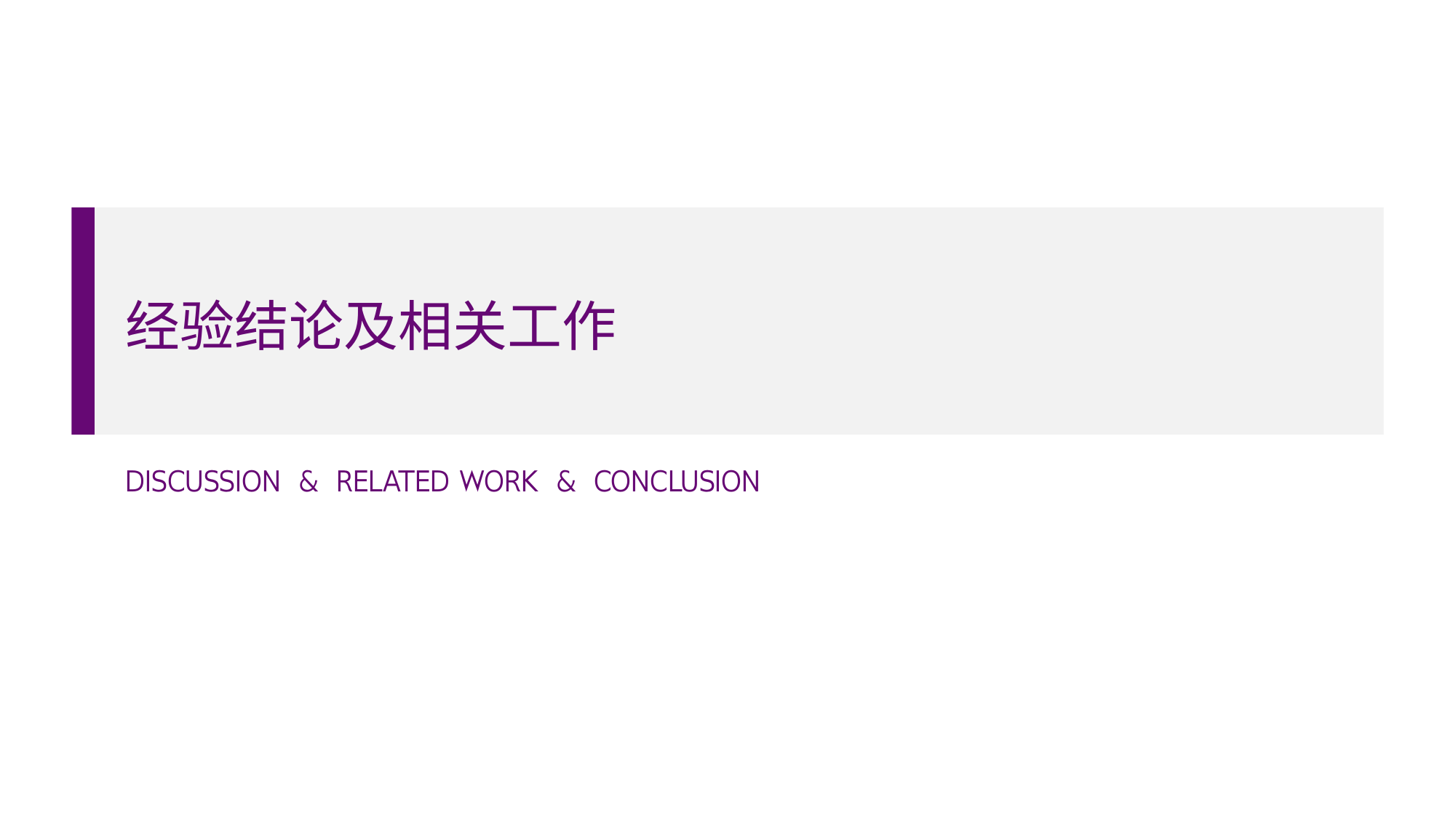

# 经验结论及相关工作
DISCUSSION  &  RELATED WORK  &  CONCLUSION